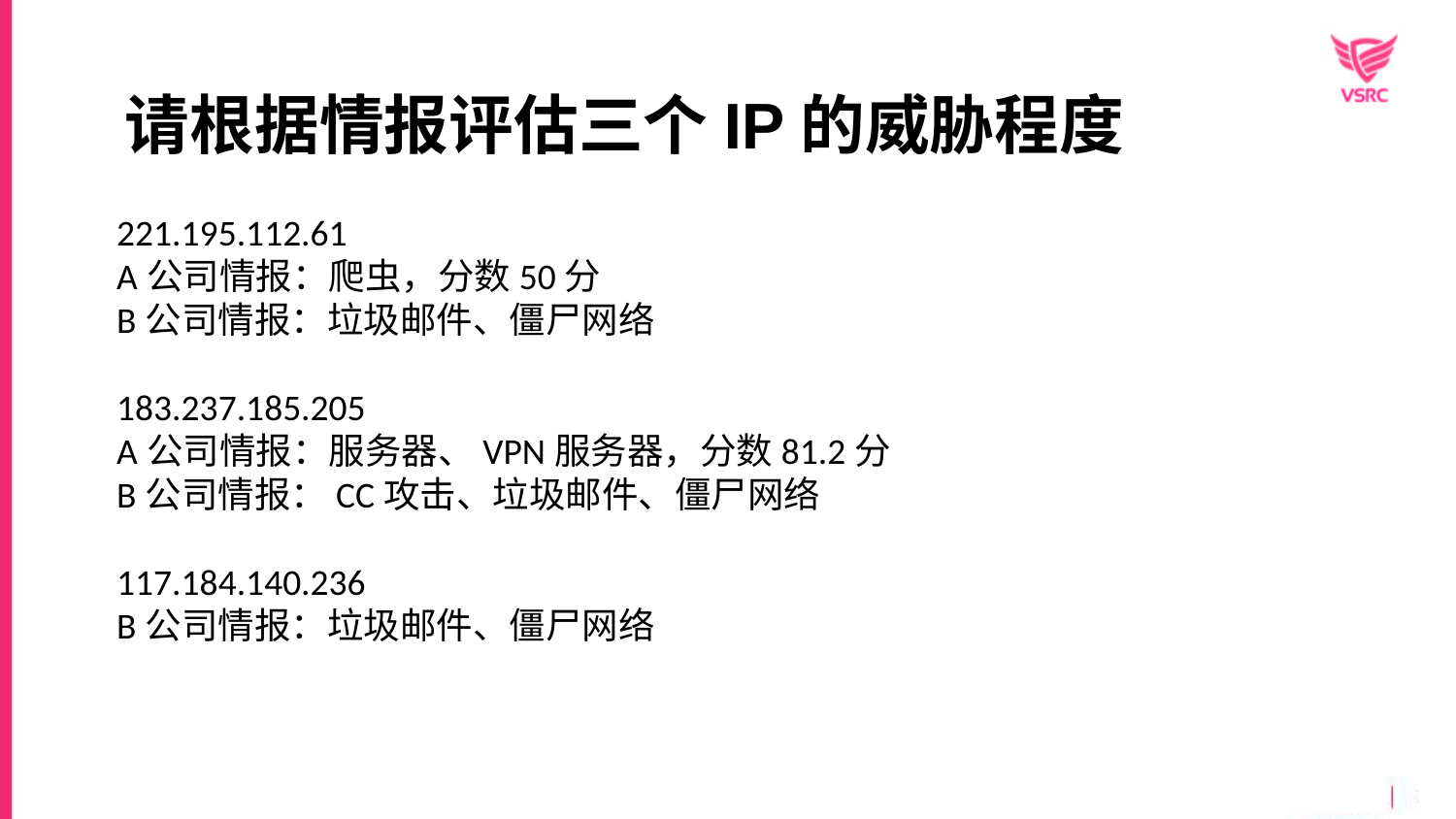

请根据情报评估三个IP的威胁程度
221.195.112.61
A公司情报：爬虫，分数50分
B公司情报：垃圾邮件、僵尸网络

183.237.185.205
A公司情报：服务器、VPN服务器，分数81.2分
B公司情报：CC攻击、垃圾邮件、僵尸网络

117.184.140.236
B公司情报：垃圾邮件、僵尸网络